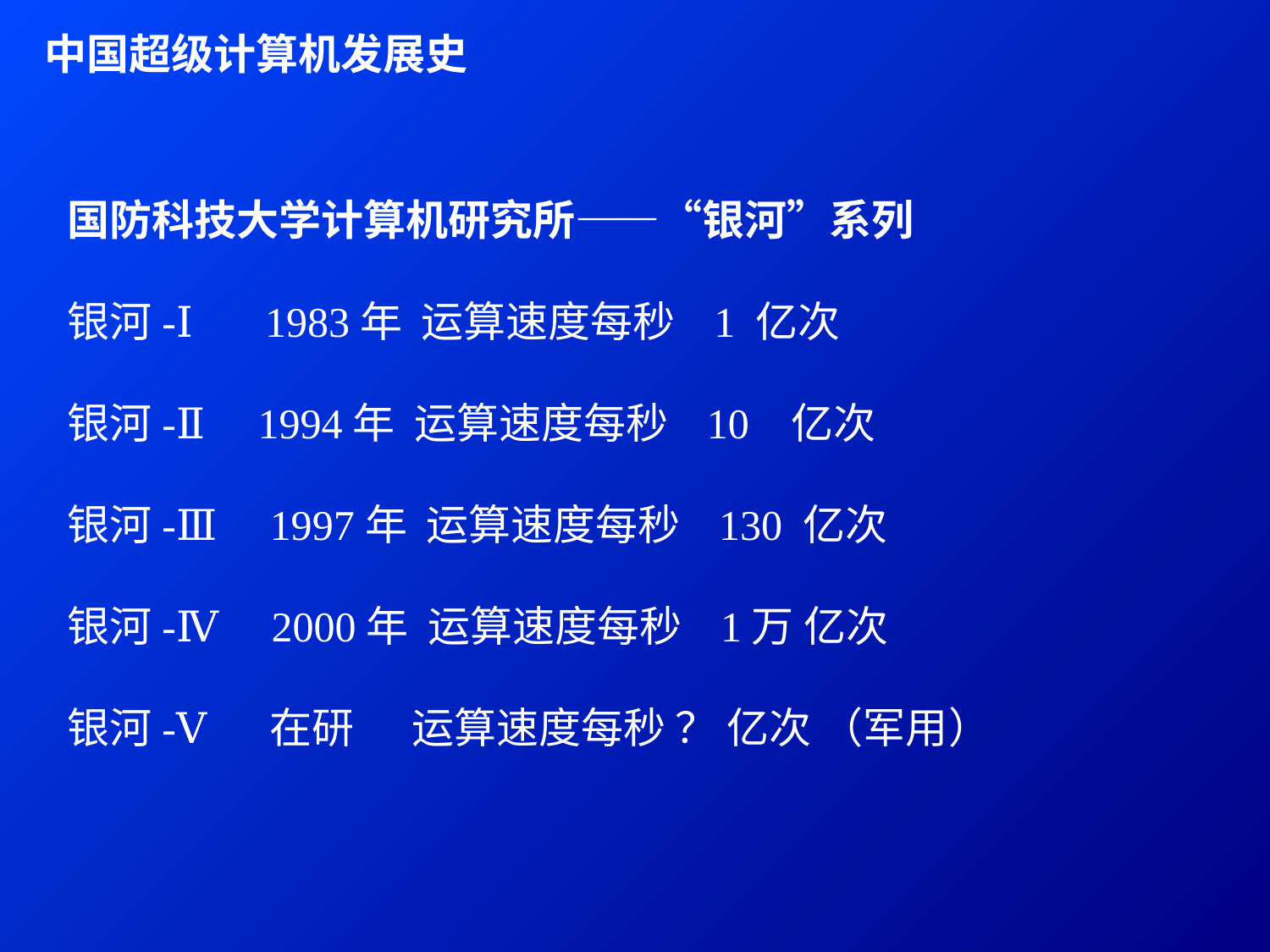

中国超级计算机发展史
国防科技大学计算机研究所——“银河”系列
银河-Ⅰ　 1983年  运算速度每秒   1 亿次  
银河-Ⅱ     1994年  运算速度每秒   10   亿次
银河-Ⅲ     1997年  运算速度每秒   130 亿次
银河-Ⅳ     2000年  运算速度每秒   1万 亿次
银河-Ⅴ     在研      运算速度每秒 ？ 亿次 （军用）